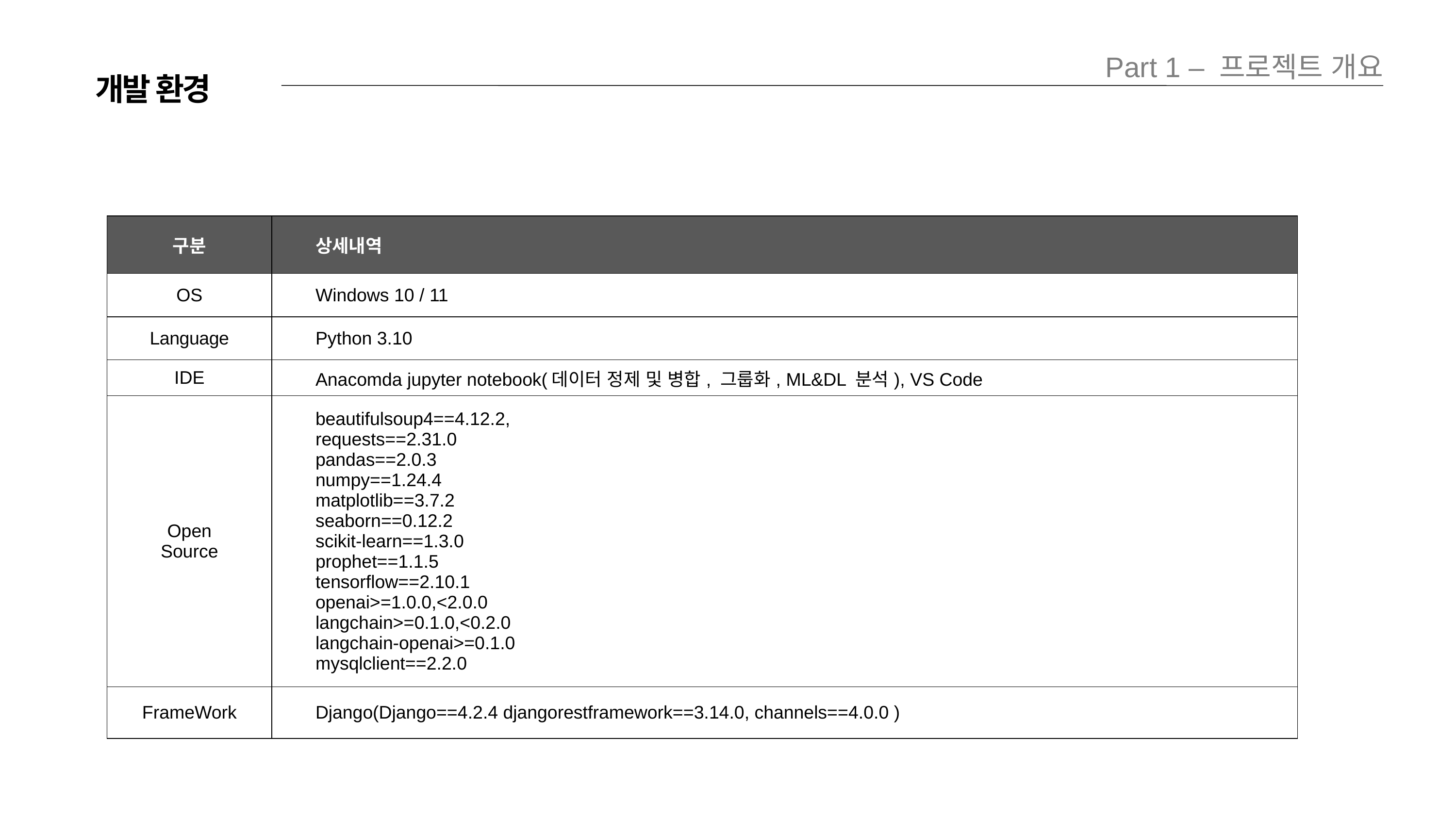

Part 1 – 프로젝트 개요
개발 환경

| 구분 | 상세내역 |
| --- | --- |
| OS | Windows 10 / 11 |
| Language | Python 3.10 |
| IDE | Anacomda jupyter notebook(데이터 정제 및 병합, 그룹화, ML&DL 분석), VS Code |
| Open Source | beautifulsoup4==4.12.2, requests==2.31.0 pandas==2.0.3 numpy==1.24.4 matplotlib==3.7.2 seaborn==0.12.2 scikit-learn==1.3.0 prophet==1.1.5 tensorflow==2.10.1 openai>=1.0.0,<2.0.0 langchain>=0.1.0,<0.2.0 langchain-openai>=0.1.0 mysqlclient==2.2.0 |
| FrameWork | Django(Django==4.2.4 djangorestframework==3.14.0, channels==4.0.0 ) |